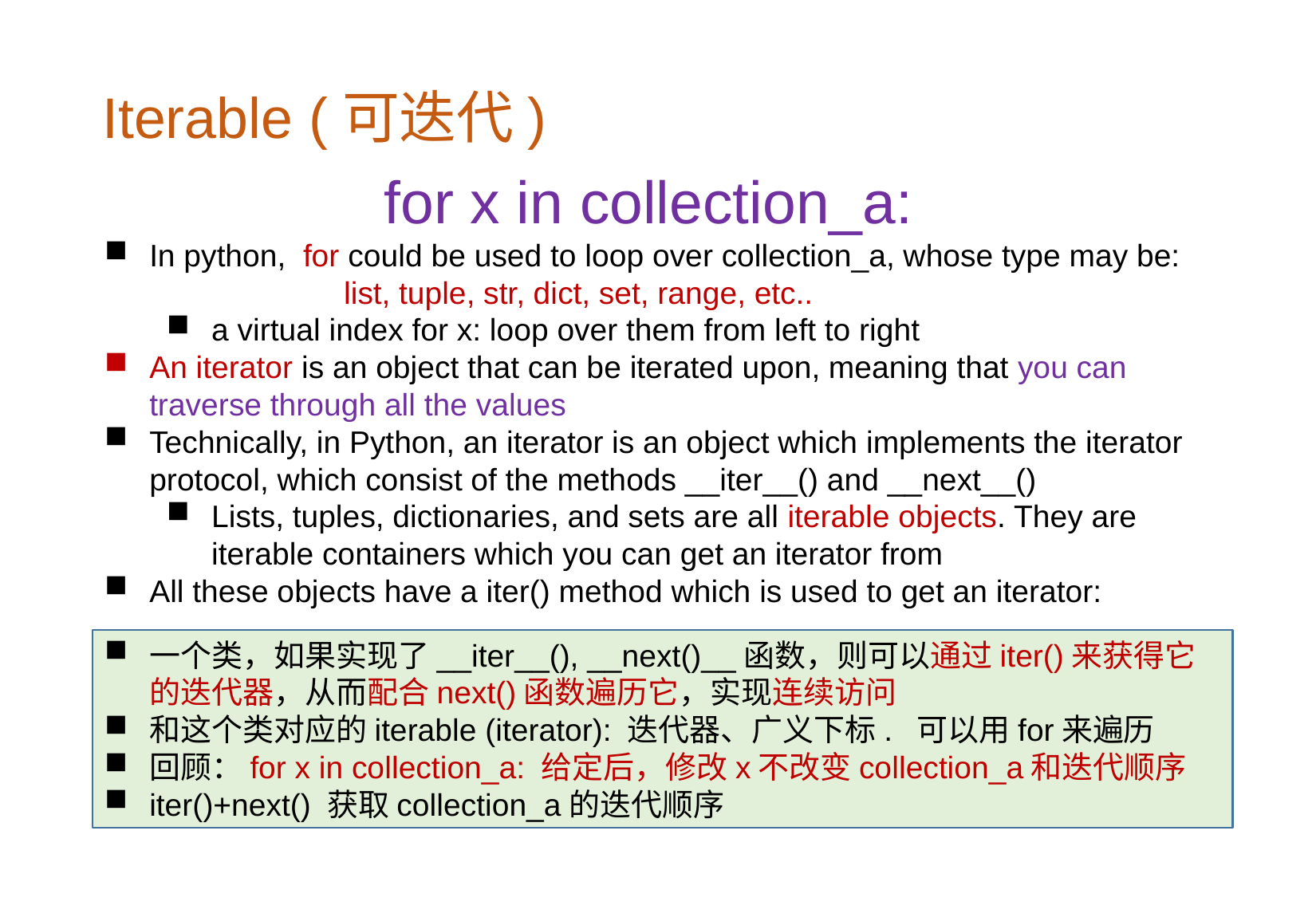

Iterable (可迭代)
for x in collection_a:
In python,  for could be used to loop over collection_a, whose type may be:
		list, tuple, str, dict, set, range, etc..
a virtual index for x: loop over them from left to right
An iterator is an object that can be iterated upon, meaning that you can traverse through all the values
Technically, in Python, an iterator is an object which implements the iterator protocol, which consist of the methods __iter__() and __next__()
Lists, tuples, dictionaries, and sets are all iterable objects. They are iterable containers which you can get an iterator from
All these objects have a iter() method which is used to get an iterator:
一个类，如果实现了__iter__(), __next()__函数，则可以通过iter()来获得它的迭代器，从而配合next()函数遍历它，实现连续访问
和这个类对应的iterable (iterator): 迭代器、广义下标.  可以用for来遍历
回顾：for x in collection_a: 给定后，修改x不改变collection_a和迭代顺序
iter()+next() 获取collection_a的迭代顺序